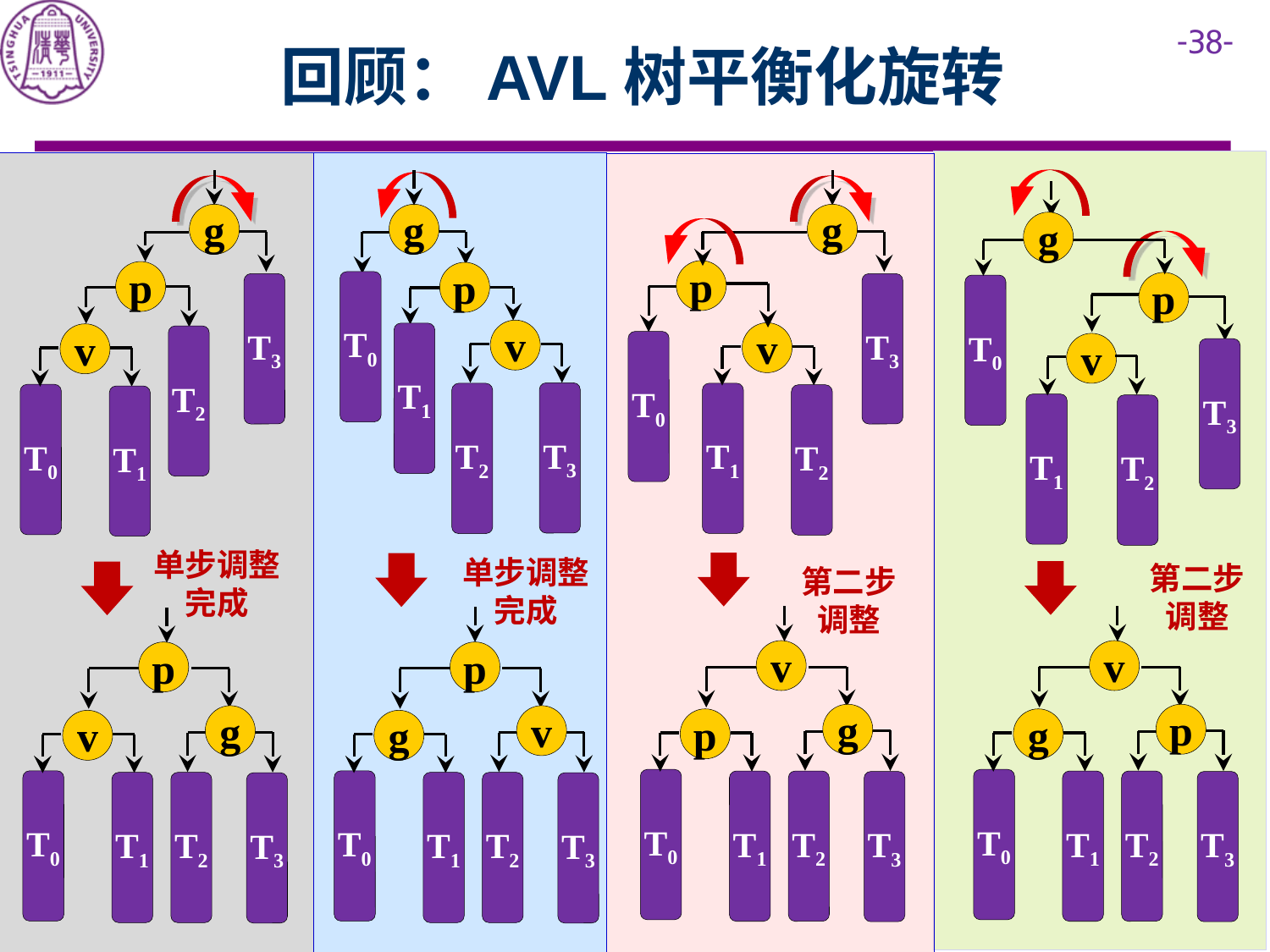

# 回顾：AVL树平衡化旋转

g
p
T3
v
T2
T0
T1

g
p
T0
v
T1
T3
T2

g
p
T3
v
T0
T1
T2

g
p
T0
v
T3
T1
T2
单步调整完成
单步调整完成
第二步
调整

第二步
调整

v
g
p
T0
T1
T2
T3
v
p
g
T0
T1
T2
T3
p
g
v
T0
T1
T2
T3
p
v
g
T0
T1
T2
T3